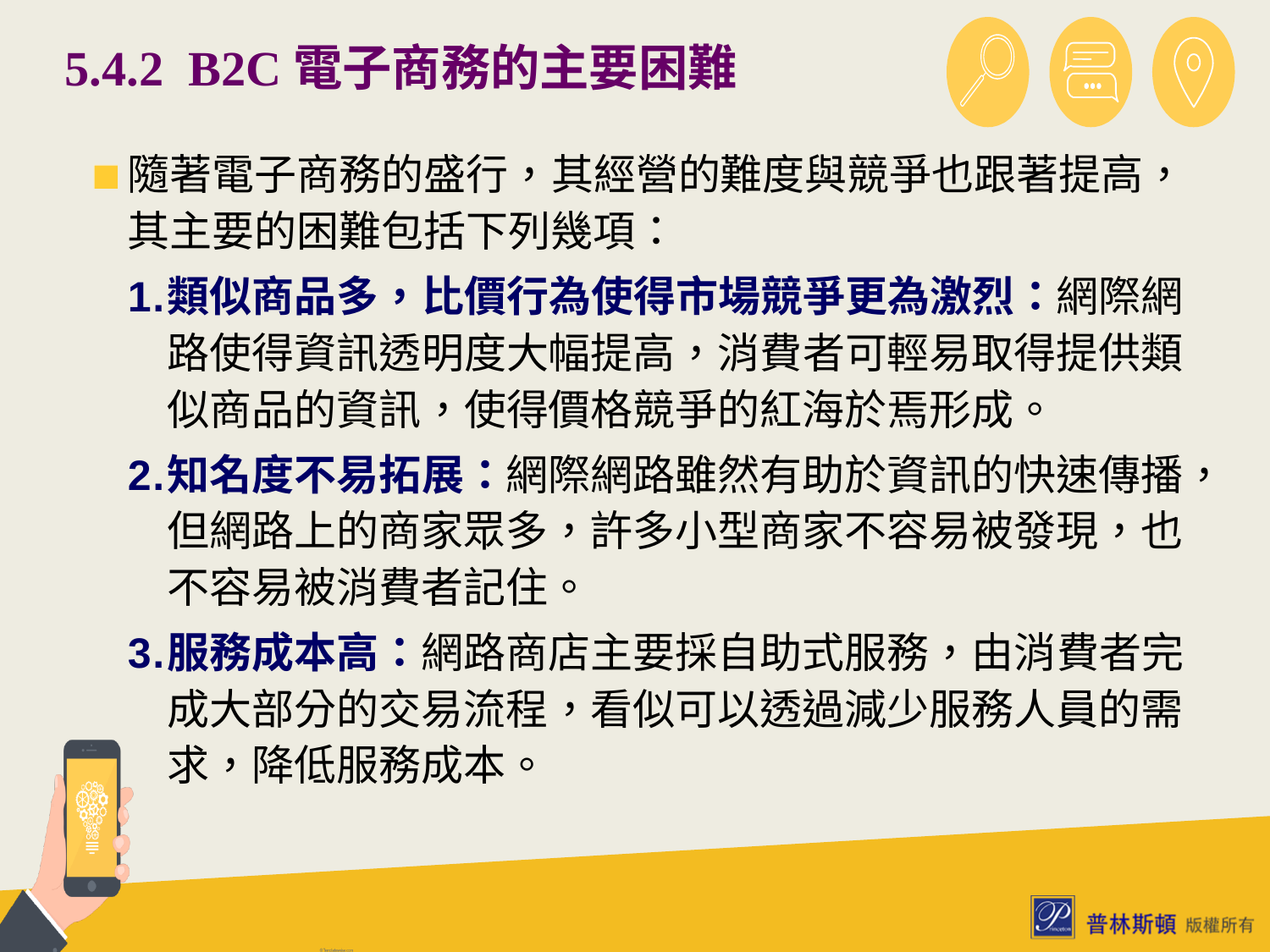

# 5.4.2  B2C電子商務的主要困難
隨著電子商務的盛行，其經營的難度與競爭也跟著提高，其主要的困難包括下列幾項：
類似商品多，比價行為使得市場競爭更為激烈：網際網路使得資訊透明度大幅提高，消費者可輕易取得提供類似商品的資訊，使得價格競爭的紅海於焉形成。
知名度不易拓展：網際網路雖然有助於資訊的快速傳播，但網路上的商家眾多，許多小型商家不容易被發現，也不容易被消費者記住。
服務成本高：網路商店主要採自助式服務，由消費者完成大部分的交易流程，看似可以透過減少服務人員的需求，降低服務成本。